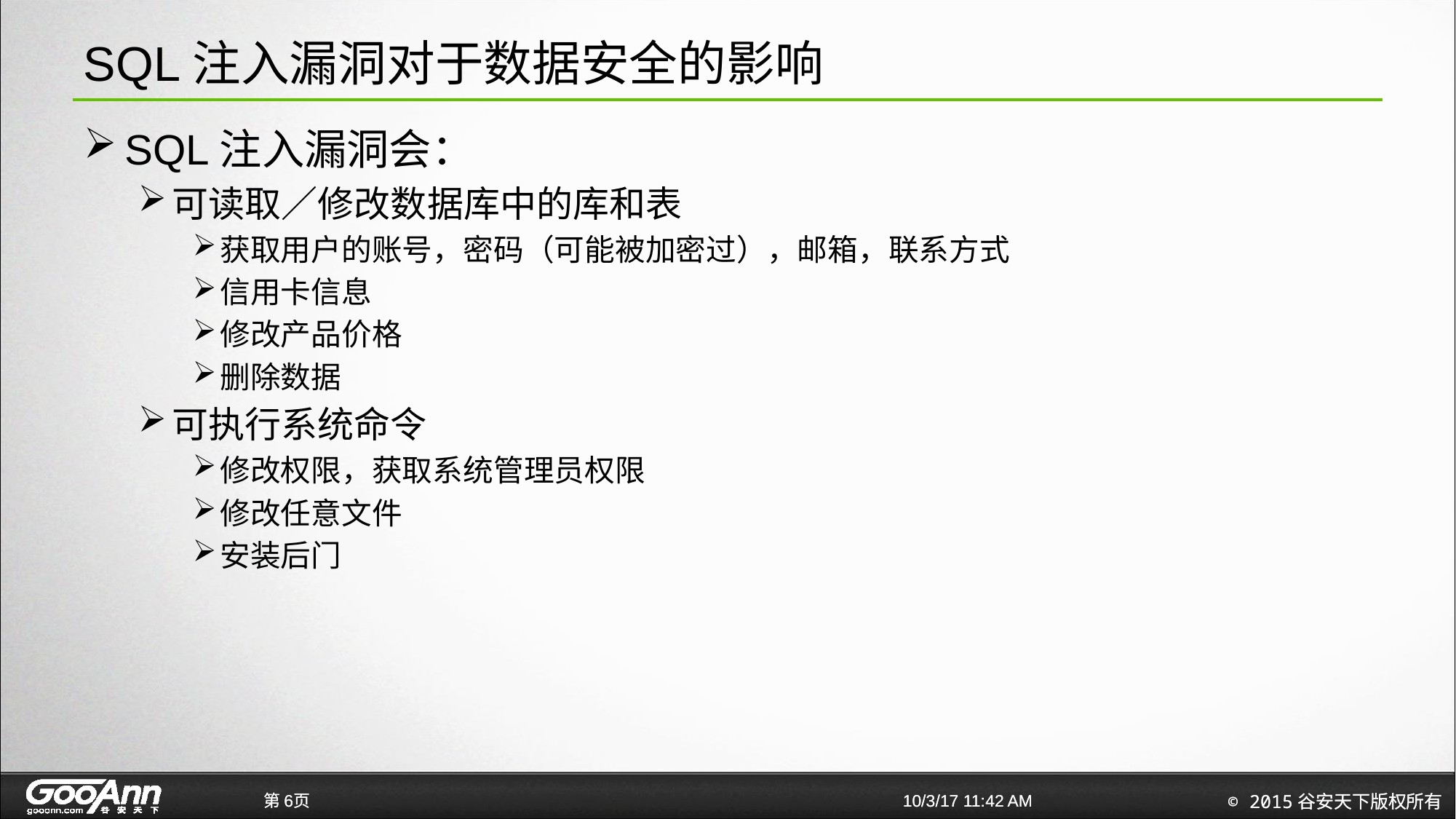

# SQL注入漏洞对于数据安全的影响
SQL注入漏洞会：
可读取／修改数据库中的库和表
获取用户的账号，密码（可能被加密过），邮箱，联系方式
信用卡信息
修改产品价格
删除数据
可执行系统命令
修改权限，获取系统管理员权限
修改任意文件
安装后门